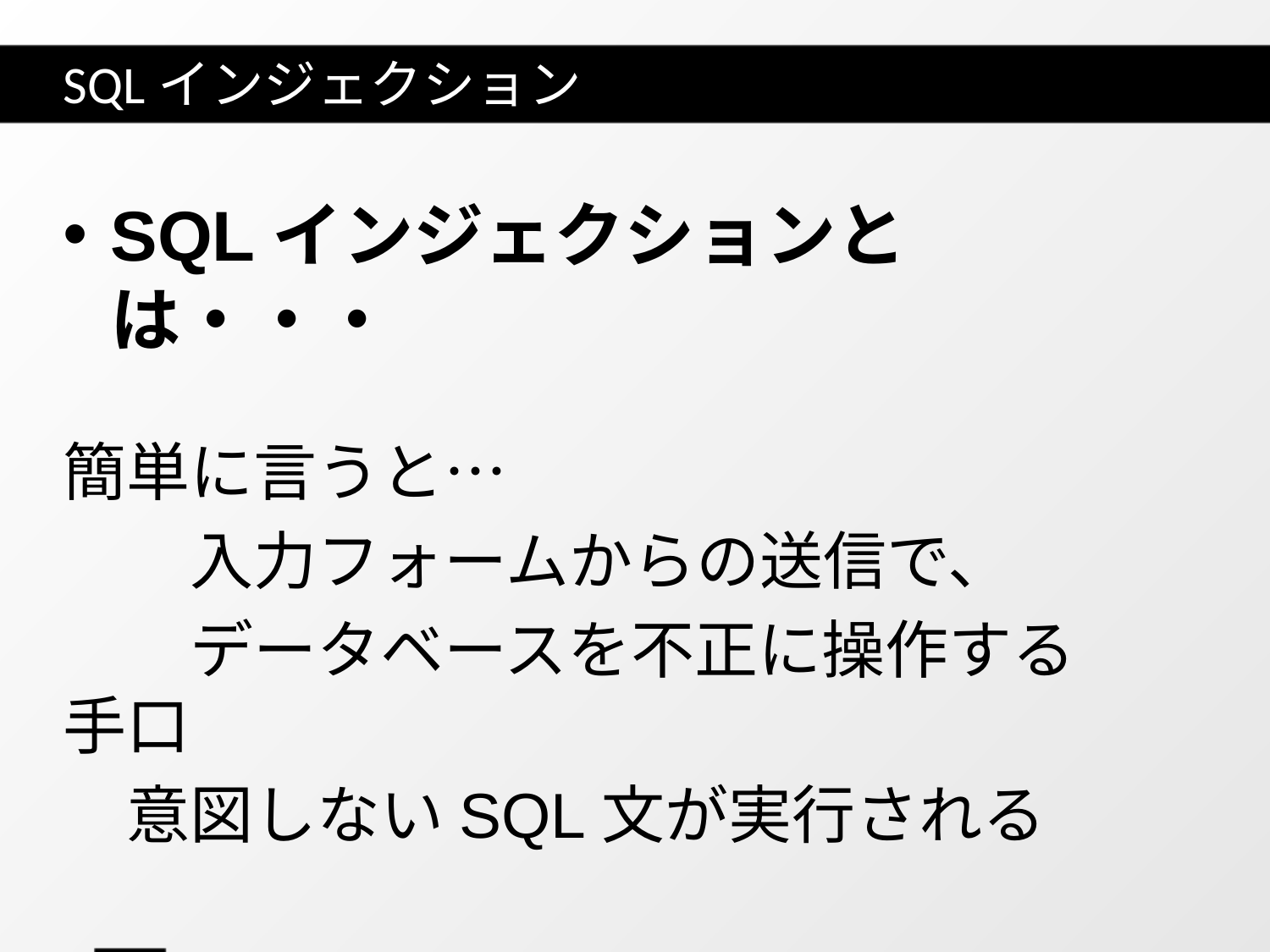

# SQLインジェクション
SQLインジェクションとは・・・

簡単に言うと…
　　入力フォームからの送信で、
　　データベースを不正に操作する手口
意図しないSQL文が実行される